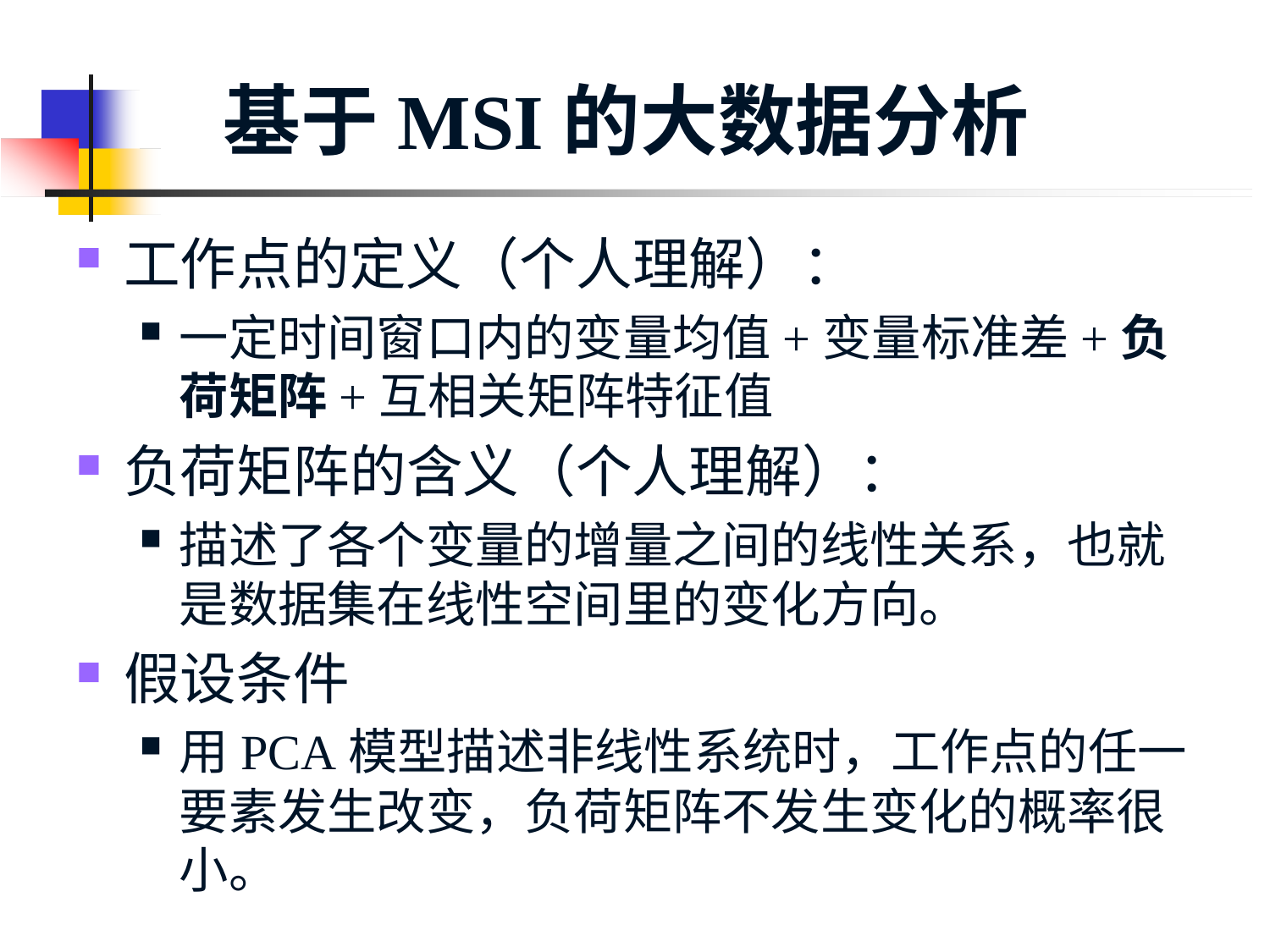

# 基于MSI的大数据分析
工作点的定义（个人理解）：
一定时间窗口内的变量均值+变量标准差+负荷矩阵+互相关矩阵特征值
负荷矩阵的含义（个人理解）：
描述了各个变量的增量之间的线性关系，也就是数据集在线性空间里的变化方向。
假设条件
用PCA模型描述非线性系统时，工作点的任一要素发生改变，负荷矩阵不发生变化的概率很小。